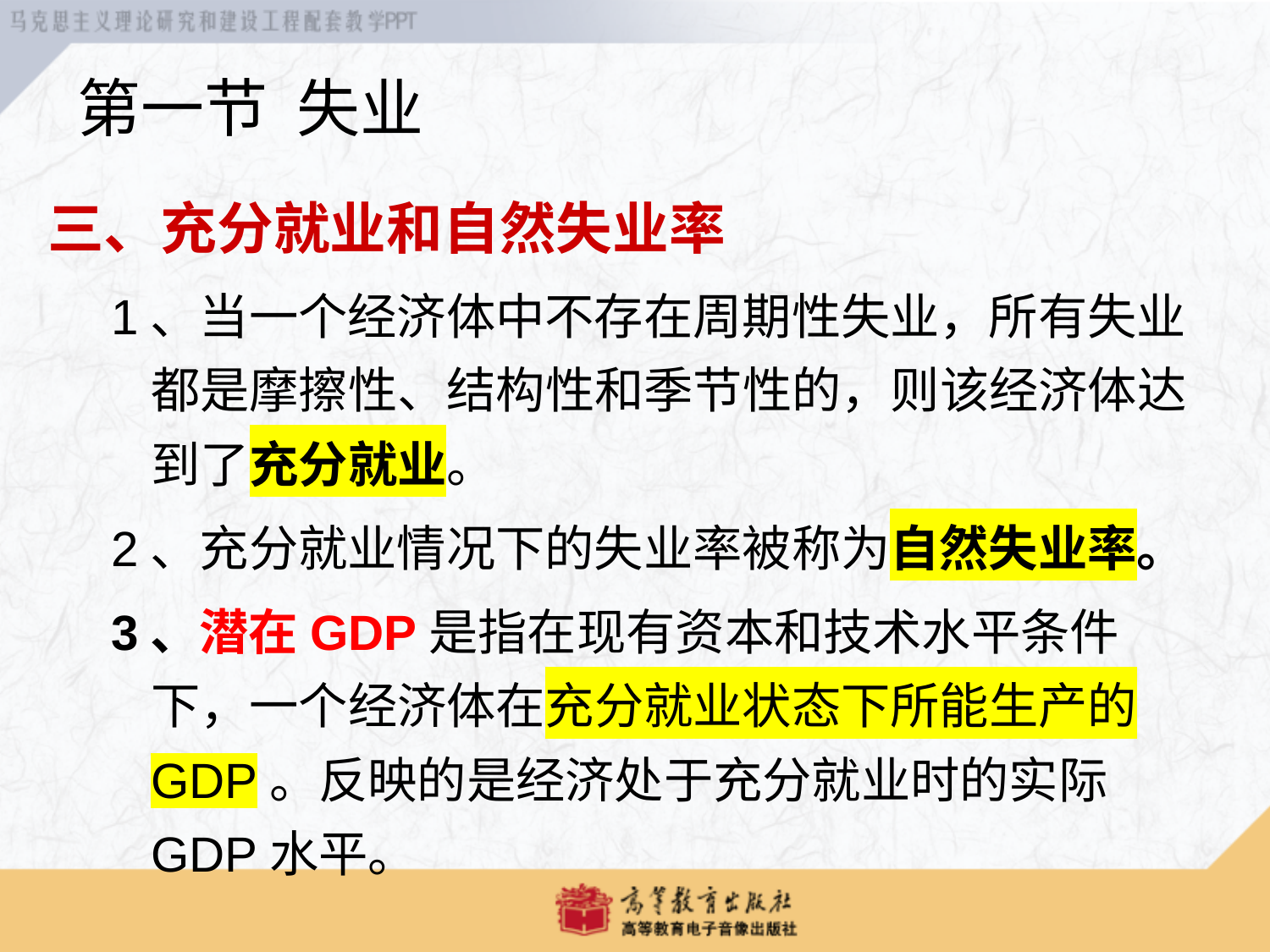

# 第一节  失业
三、充分就业和自然失业率
1、当一个经济体中不存在周期性失业，所有失业都是摩擦性、结构性和季节性的，则该经济体达到了充分就业。
2、充分就业情况下的失业率被称为自然失业率。
3、潜在GDP是指在现有资本和技术水平条件下，一个经济体在充分就业状态下所能生产的GDP。反映的是经济处于充分就业时的实际GDP水平。